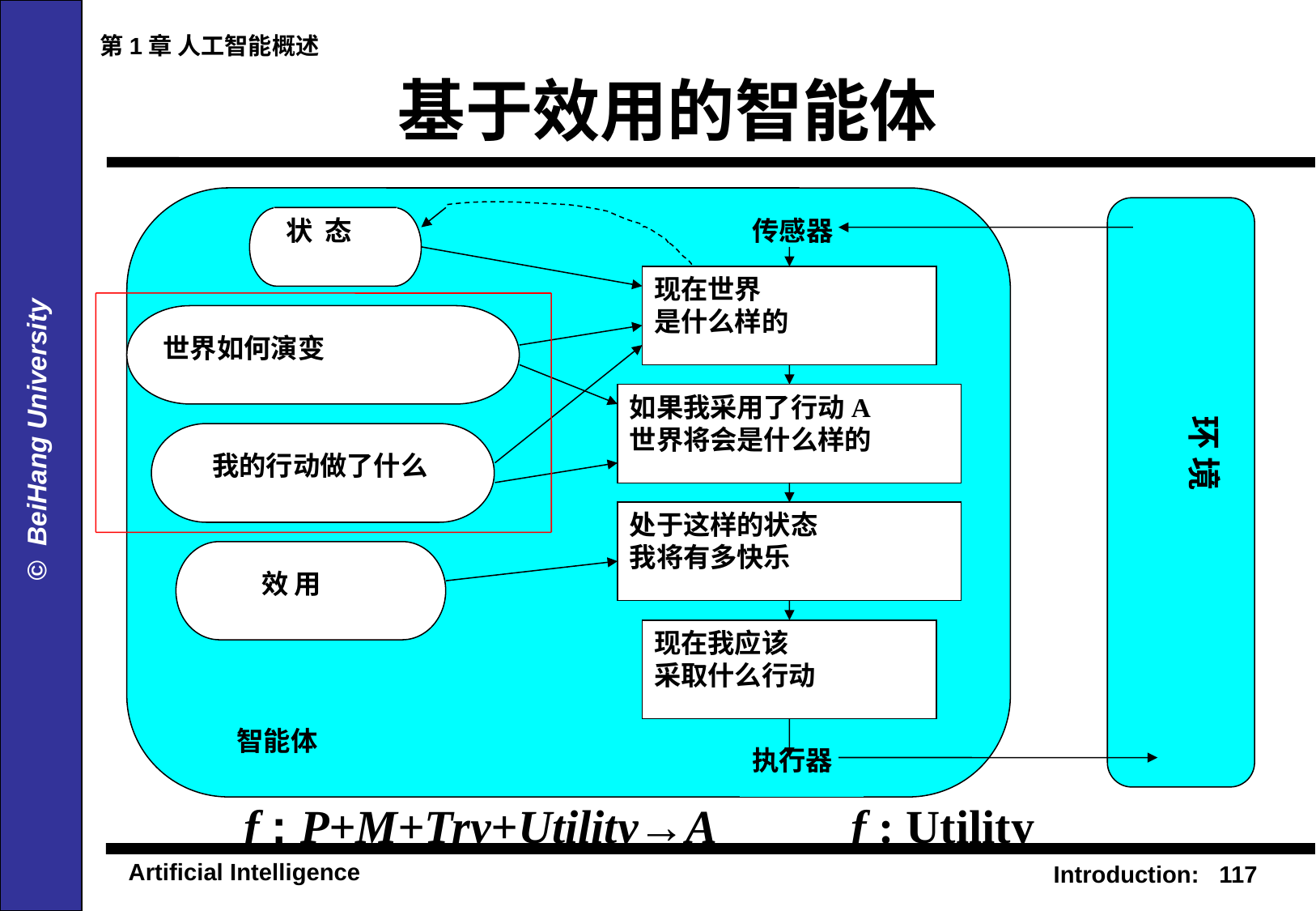

第1章 人工智能概述
# 基于效用的智能体

状  态

传感器

现在世界
是什么样的

世界如何演变

如果我采用了行动A
世界将会是什么样的
环 境

我的行动做了什么

处于这样的状态
我将有多快乐

效 用

现在我应该
采取什么行动
智能体

执行器

f : P+M+Try+Utility→A		f : Utility